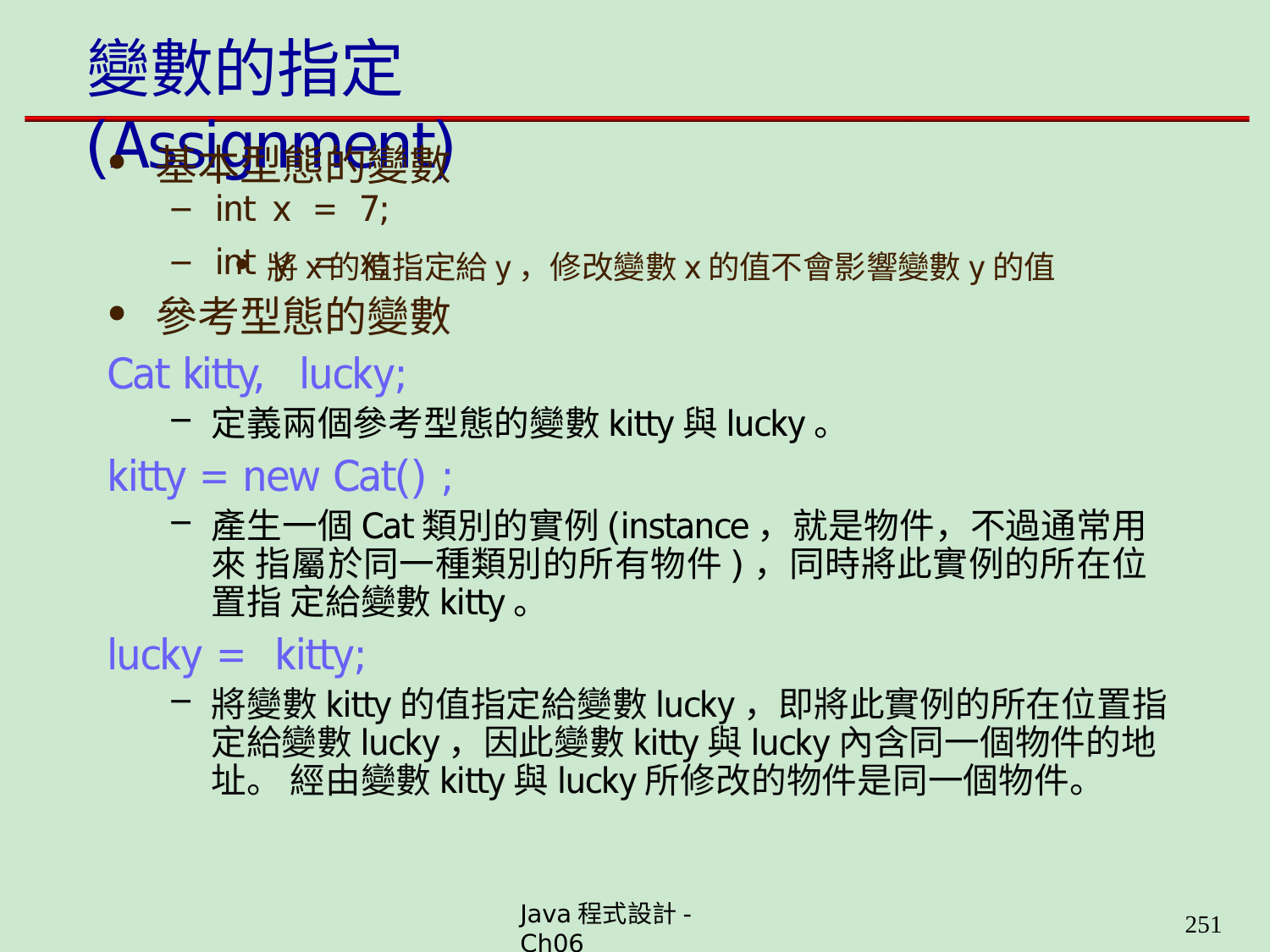

# 變數的指定(Assignment)
基本型態的變數

將x的值指定給y，修改變數x的值不會影響變數y的值
參考型態的變數
Cat kitty,	lucky;
定義兩個參考型態的變數kitty與lucky。
kitty = new Cat() ;
產生一個Cat類別的實例(instance，就是物件，不過通常用來 指屬於同一種類別的所有物件)，同時將此實例的所在位置指 定給變數kitty。
lucky =	kitty;
將變數kitty的值指定給變數lucky，即將此實例的所在位置指 定給變數lucky，因此變數kitty與lucky內含同一個物件的地址。 經由變數kitty與lucky所修改的物件是同一個物件。
| – int | x | = | 7; |
| --- | --- | --- | --- |
| – int | y | = | x; |
Java程式設計-Ch06
251